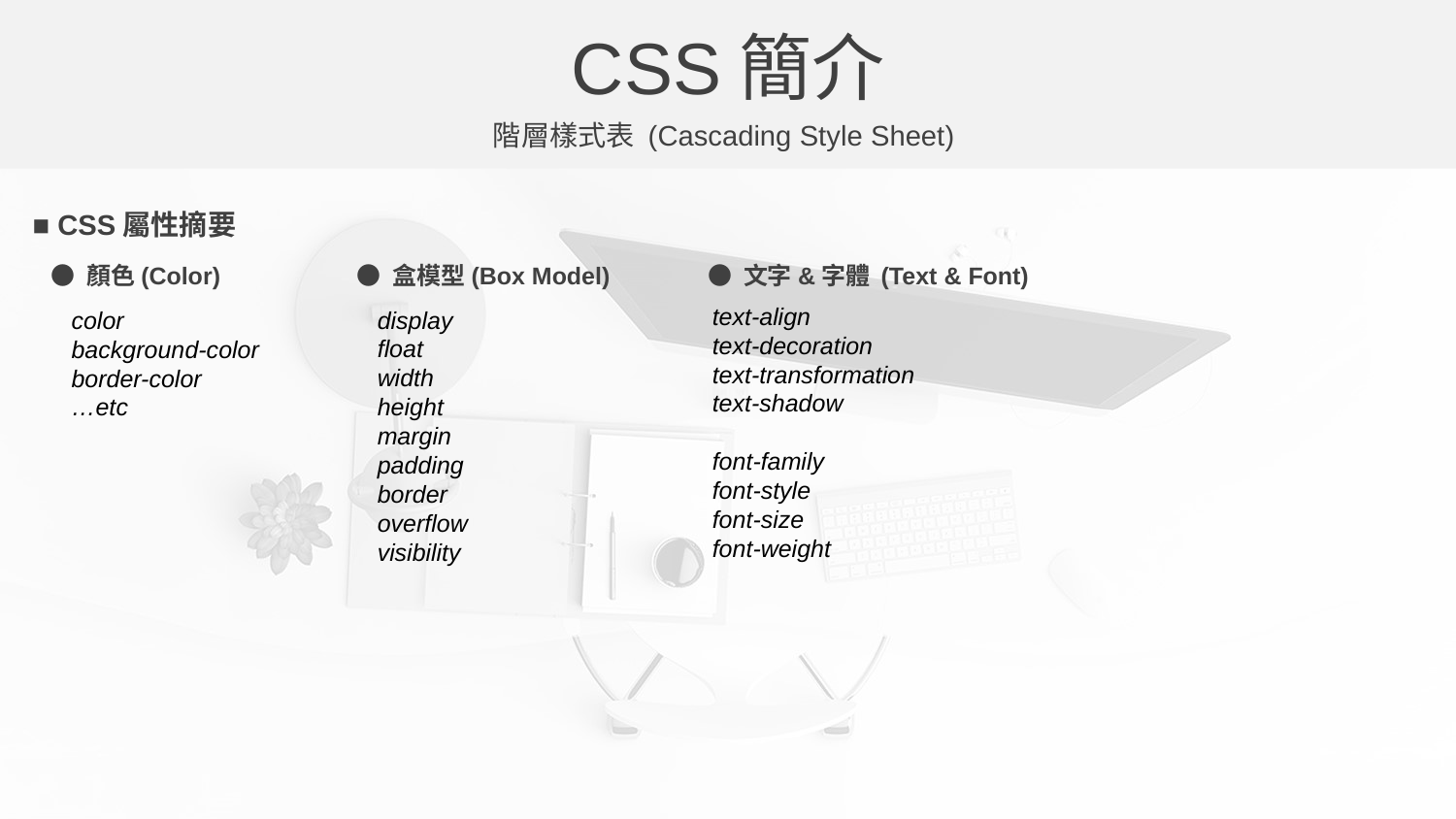

CSS簡介
階層樣式表 (Cascading Style Sheet)
■ CSS屬性摘要
● 顏色(Color)
● 盒模型(Box Model)
● 文字&字體 (Text & Font)
text-align
text-decoration
text-transformation
text-shadow

font-family
font-style
font-size
font-weight
display
float
width
height
margin
padding
border
overflow
visibility

color
background-color
border-color
…etc